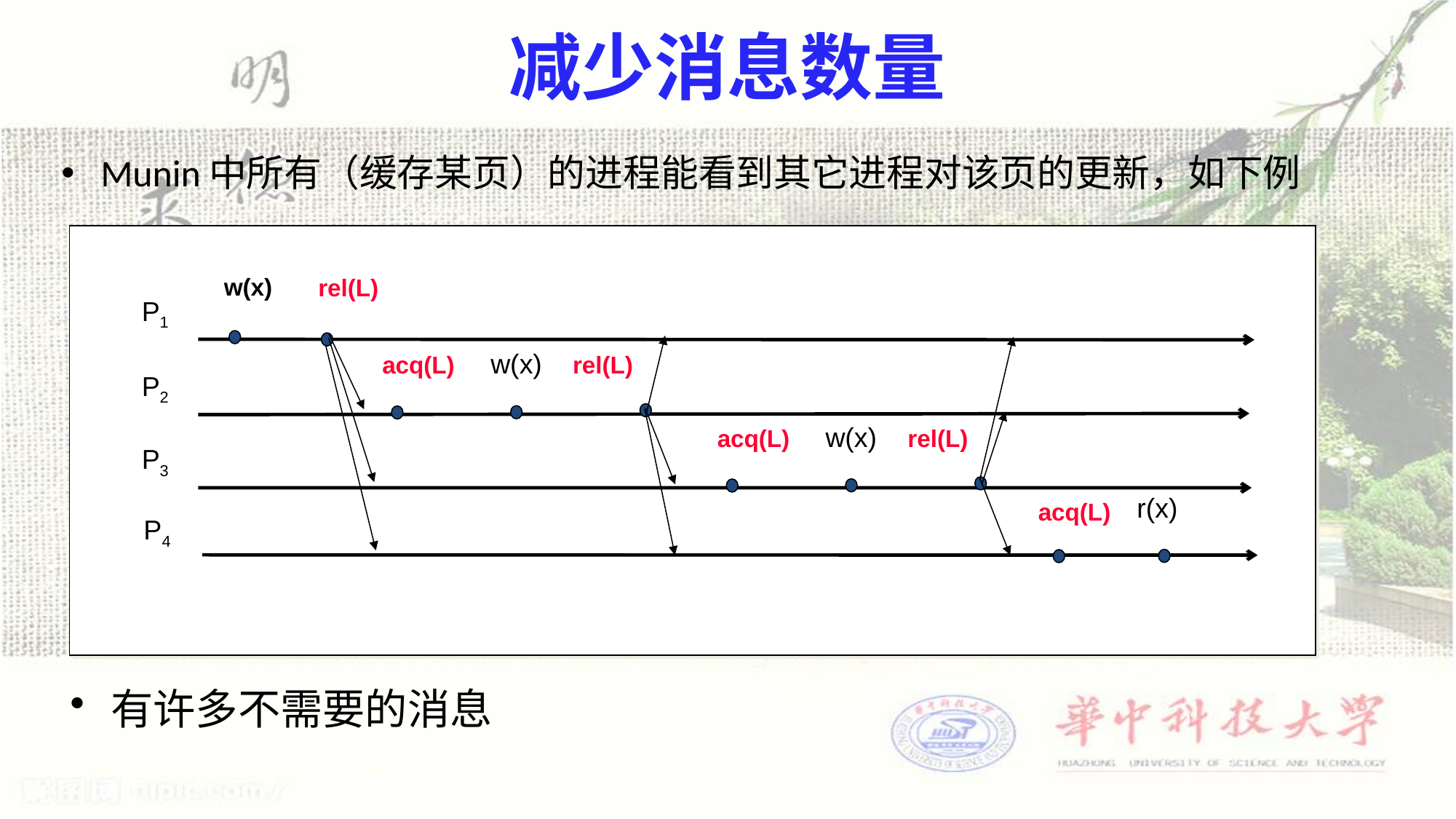

# 减少消息数量
Munin中所有（缓存某页）的进程能看到其它进程对该页的更新，如下例

w(x)
rel(L)
P1

w(x)
acq(L)
rel(L)
P2

w(x)
acq(L)
rel(L)
P3

r(x)

acq(L)
P4

有许多不需要的消息